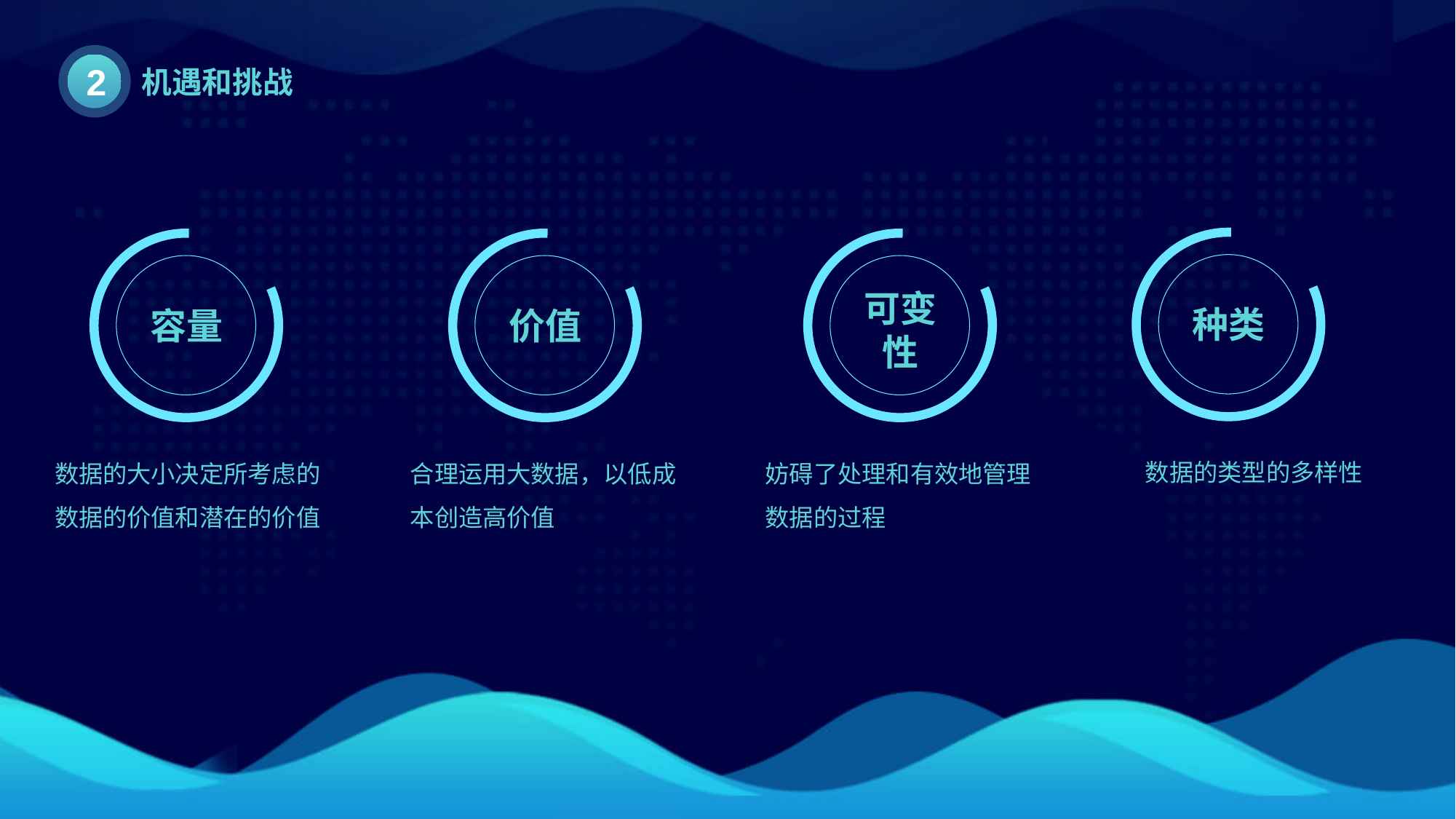

2
机遇和挑战

种类

容量

价值

可变
性
数据的类型的多样性
数据的大小决定所考虑的数据的价值和潜在的价值
合理运用大数据，以低成本创造高价值
妨碍了处理和有效地管理数据的过程